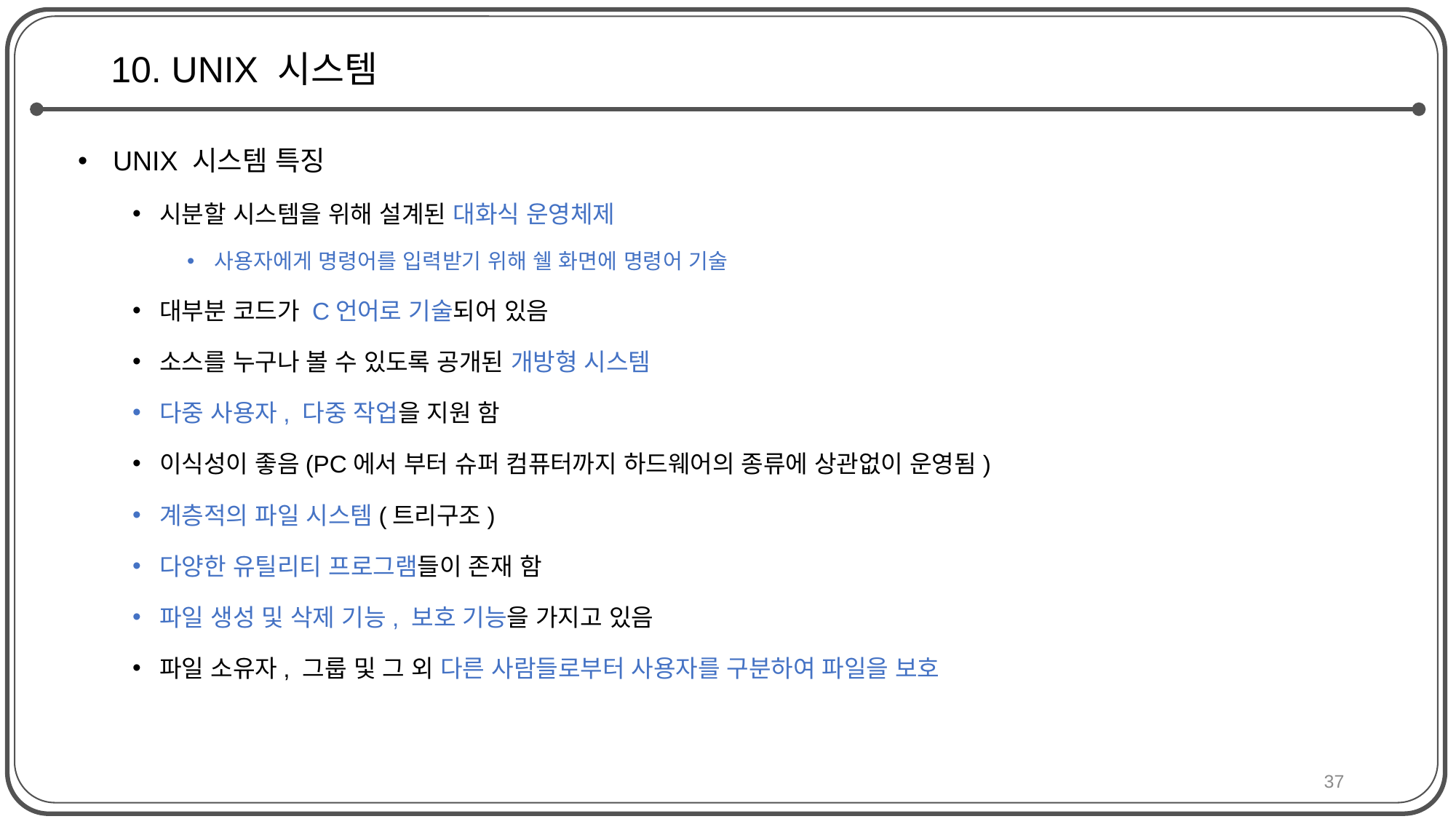

# 10. UNIX 시스템
 UNIX 시스템 특징
시분할 시스템을 위해 설계된 대화식 운영체제
사용자에게 명령어를 입력받기 위해 쉘 화면에 명령어 기술
대부분 코드가 C언어로 기술되어 있음
소스를 누구나 볼 수 있도록 공개된 개방형 시스템
다중 사용자, 다중 작업을 지원 함
이식성이 좋음(PC에서 부터 슈퍼 컴퓨터까지 하드웨어의 종류에 상관없이 운영됨)
계층적의 파일 시스템(트리구조)
다양한 유틸리티 프로그램들이 존재 함
파일 생성 및 삭제 기능, 보호 기능을 가지고 있음
파일 소유자, 그룹 및 그 외 다른 사람들로부터 사용자를 구분하여 파일을 보호

37